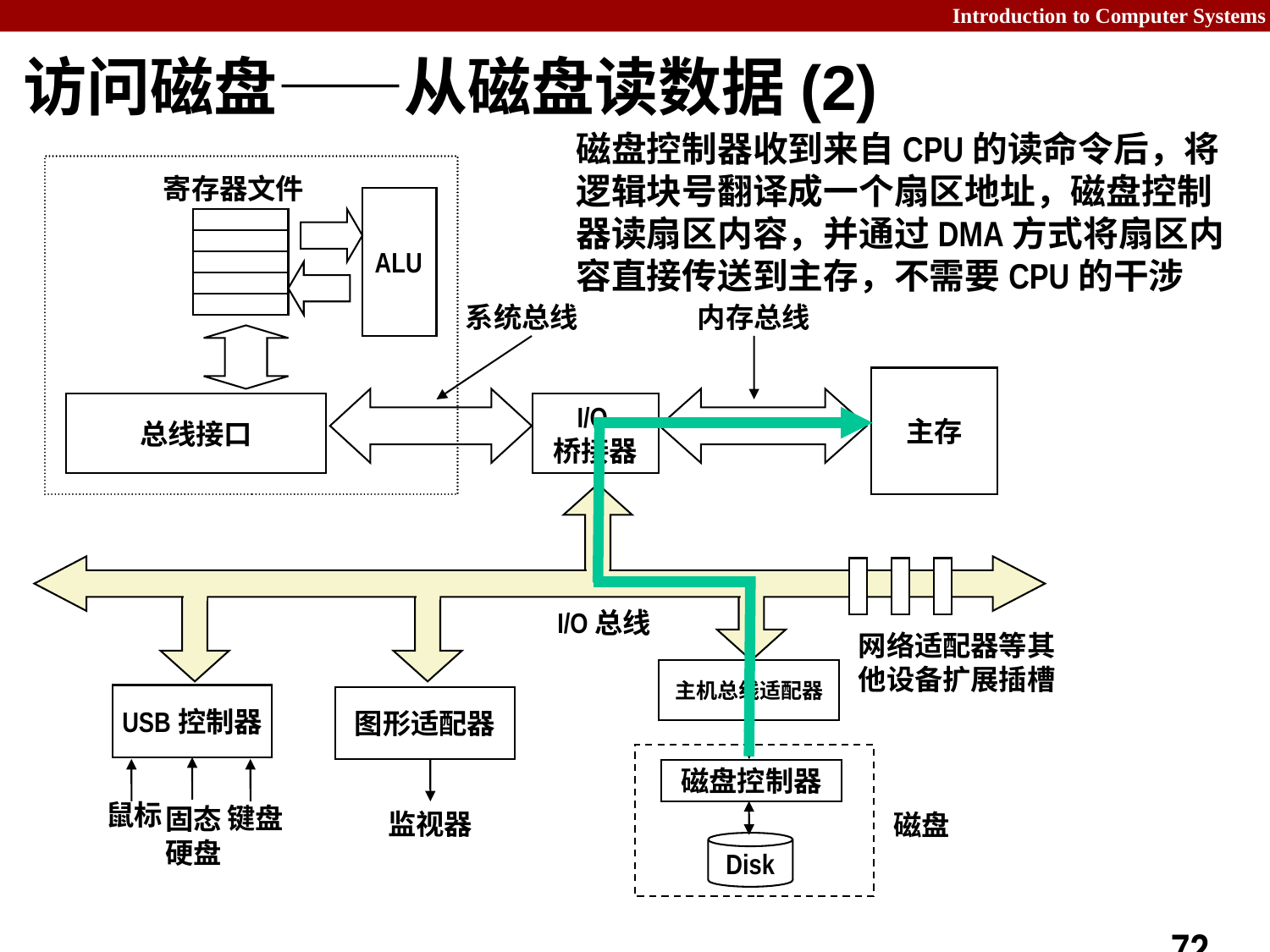

# 访问磁盘——从磁盘读数据(2)
磁盘控制器收到来自CPU的读命令后，将逻辑块号翻译成一个扇区地址，磁盘控制器读扇区内容，并通过DMA方式将扇区内容直接传送到主存，不需要CPU的干涉

寄存器文件
ALU

系统总线
内存总线

主存

总线接口
I/O
桥接器

I/O总线
网络适配器等其他设备扩展插槽
主机总线适配器
USB控制器
图形适配器

磁盘控制器
鼠标
键盘
固态
硬盘
监视器

磁盘
Disk
72